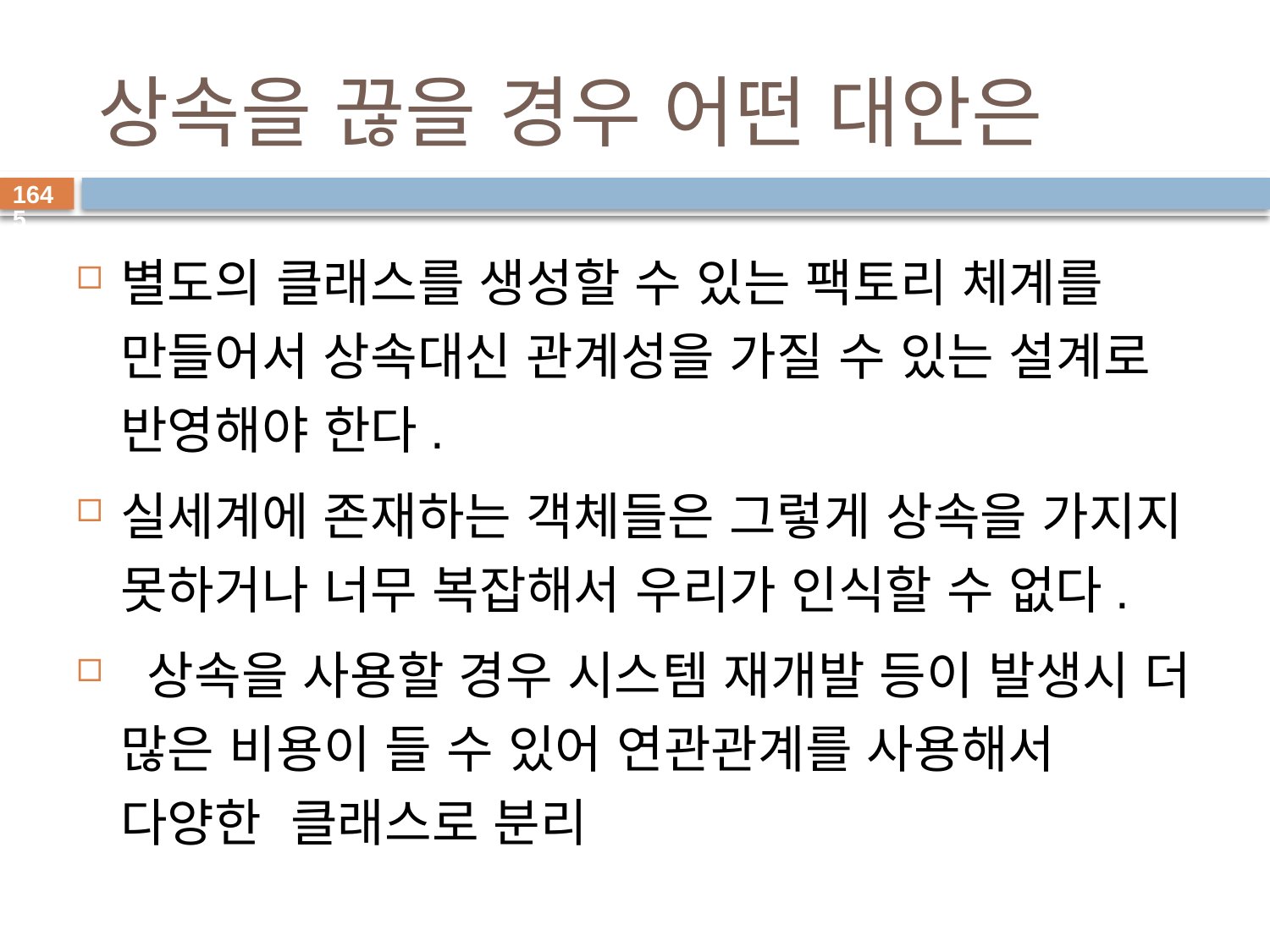

# 상속을 끊을 경우 어떤 대안은
1645
별도의 클래스를 생성할 수 있는 팩토리 체계를 만들어서 상속대신 관계성을 가질 수 있는 설계로 반영해야 한다.
실세계에 존재하는 객체들은 그렇게 상속을 가지지 못하거나 너무 복잡해서 우리가 인식할 수 없다.
 상속을 사용할 경우 시스템 재개발 등이 발생시 더 많은 비용이 들 수 있어 연관관계를 사용해서 다양한  클래스로 분리